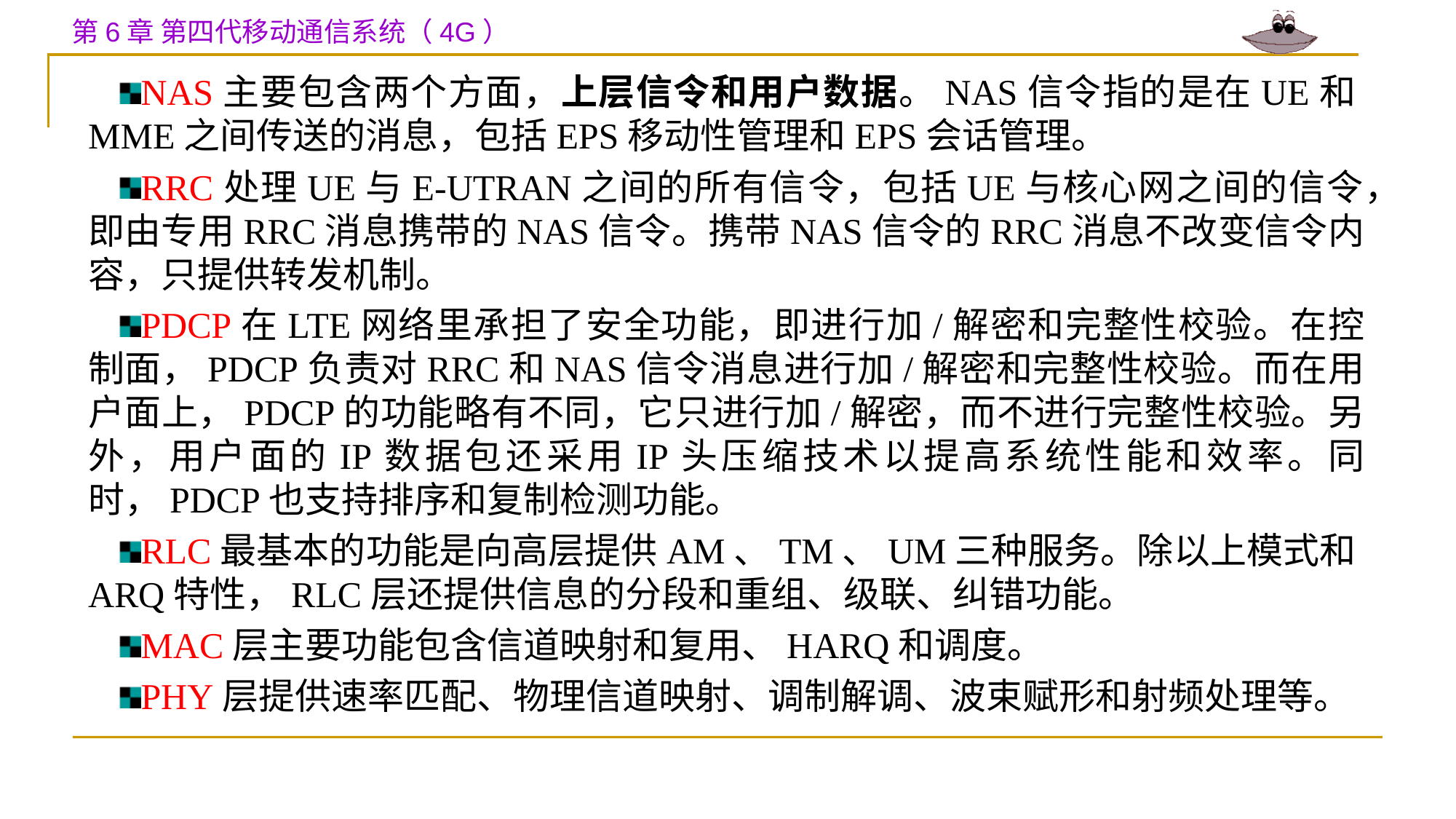

NAS主要包含两个方面，上层信令和用户数据。NAS信令指的是在UE和MME之间传送的消息，包括EPS移动性管理和EPS会话管理。
RRC处理UE与E-UTRAN之间的所有信令，包括UE与核心网之间的信令，即由专用RRC消息携带的NAS信令。携带NAS信令的RRC消息不改变信令内容，只提供转发机制。
PDCP在LTE网络里承担了安全功能，即进行加/解密和完整性校验。在控制面，PDCP负责对RRC和NAS信令消息进行加/解密和完整性校验。而在用户面上，PDCP的功能略有不同，它只进行加/解密，而不进行完整性校验。另外，用户面的IP数据包还采用IP头压缩技术以提高系统性能和效率。同时，PDCP也支持排序和复制检测功能。
RLC最基本的功能是向高层提供AM、TM、UM三种服务。除以上模式和ARQ特性，RLC层还提供信息的分段和重组、级联、纠错功能。
MAC层主要功能包含信道映射和复用、HARQ和调度。
PHY层提供速率匹配、物理信道映射、调制解调、波束赋形和射频处理等。